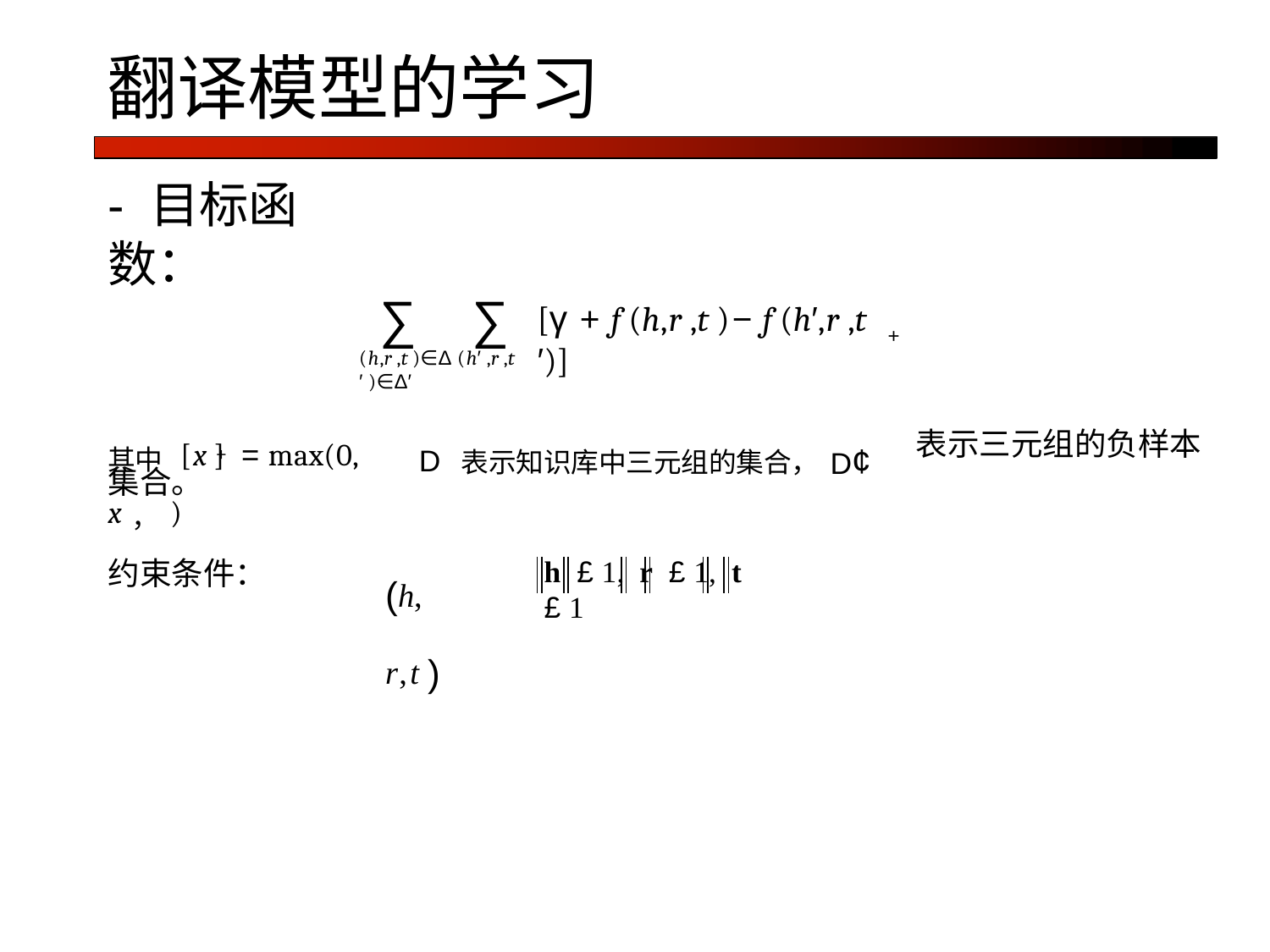

# 翻译模型的学习

- 目标函数：
∑	∑
[γ + f (h,r ,t )− f (h′,r ,t ′)]
+
(h,r ,t )∈Δ (h′ ,r ,t ′ )∈Δ′
其中 [x ]  = max(0, x，)
D 表示知识库中三元组的集合，D¢
表示三元组的负样本
+
集合。
(h, r,t )
h  £ 1,  r  £ 1,  t  £ 1
约束条件：